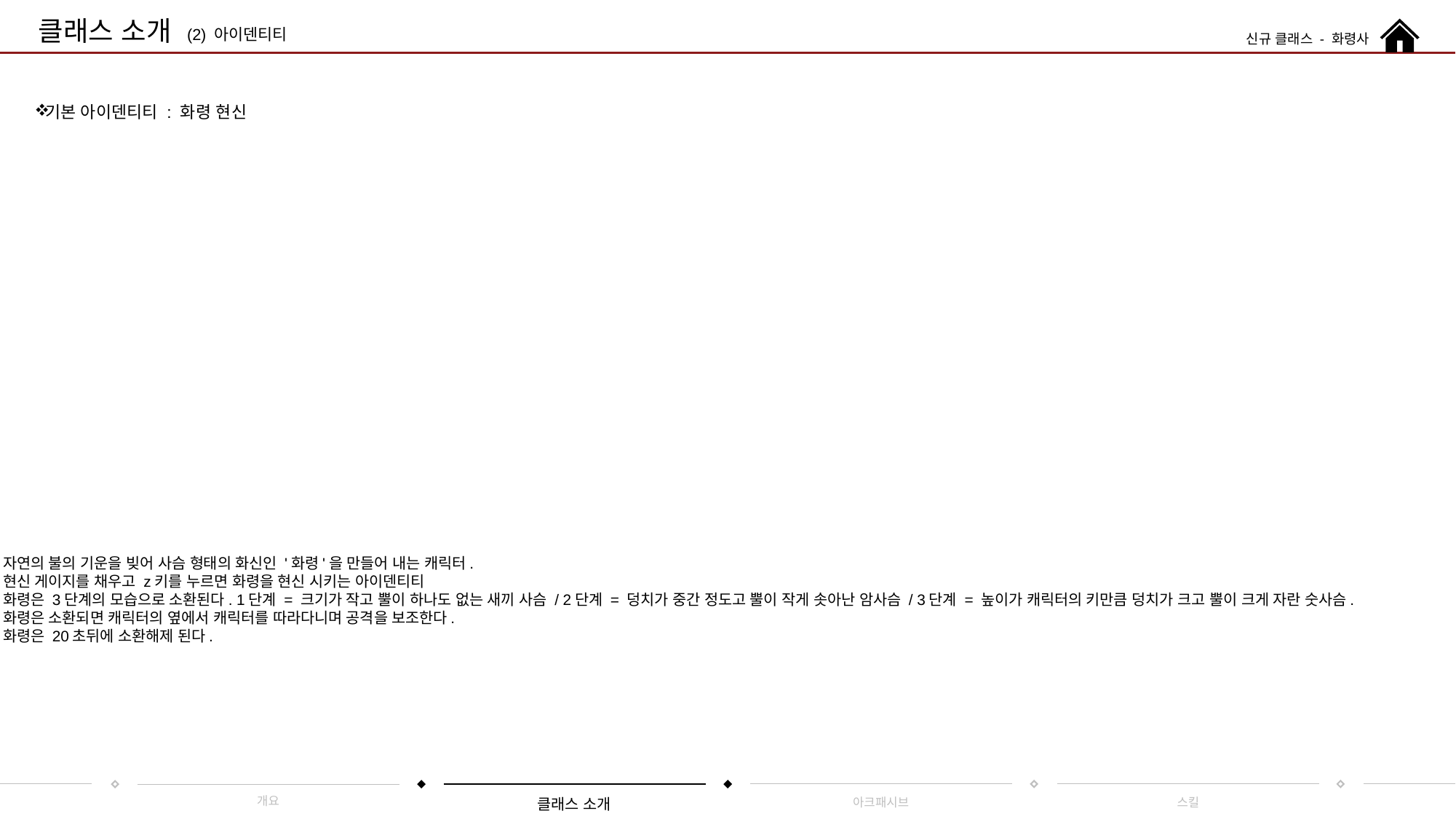

클래스 소개
(2) 아이덴티티

신규 클래스 - 화령사

기본 아이덴티티 : 화령 현신
- 자연의 불의 기운을 빚어 사슴 형태의 화신인 '화령'을 만들어 내는 캐릭터.
- 현신 게이지를 채우고 z키를 누르면 화령을 현신 시키는 아이덴티티
- 화령은 3단계의 모습으로 소환된다. 1단계 = 크기가 작고 뿔이 하나도 없는 새끼 사슴 / 2단계 = 덩치가 중간 정도고 뿔이 작게 솟아난 암사슴 / 3단계 = 높이가 캐릭터의 키만큼 덩치가 크고 뿔이 크게 자란 숫사슴.
- 화령은 소환되면 캐릭터의 옆에서 캐릭터를 따라다니며 공격을 보조한다.
- 화령은 20초뒤에 소환해제 된다.

개요
클래스 소개
아크패시브
스킬